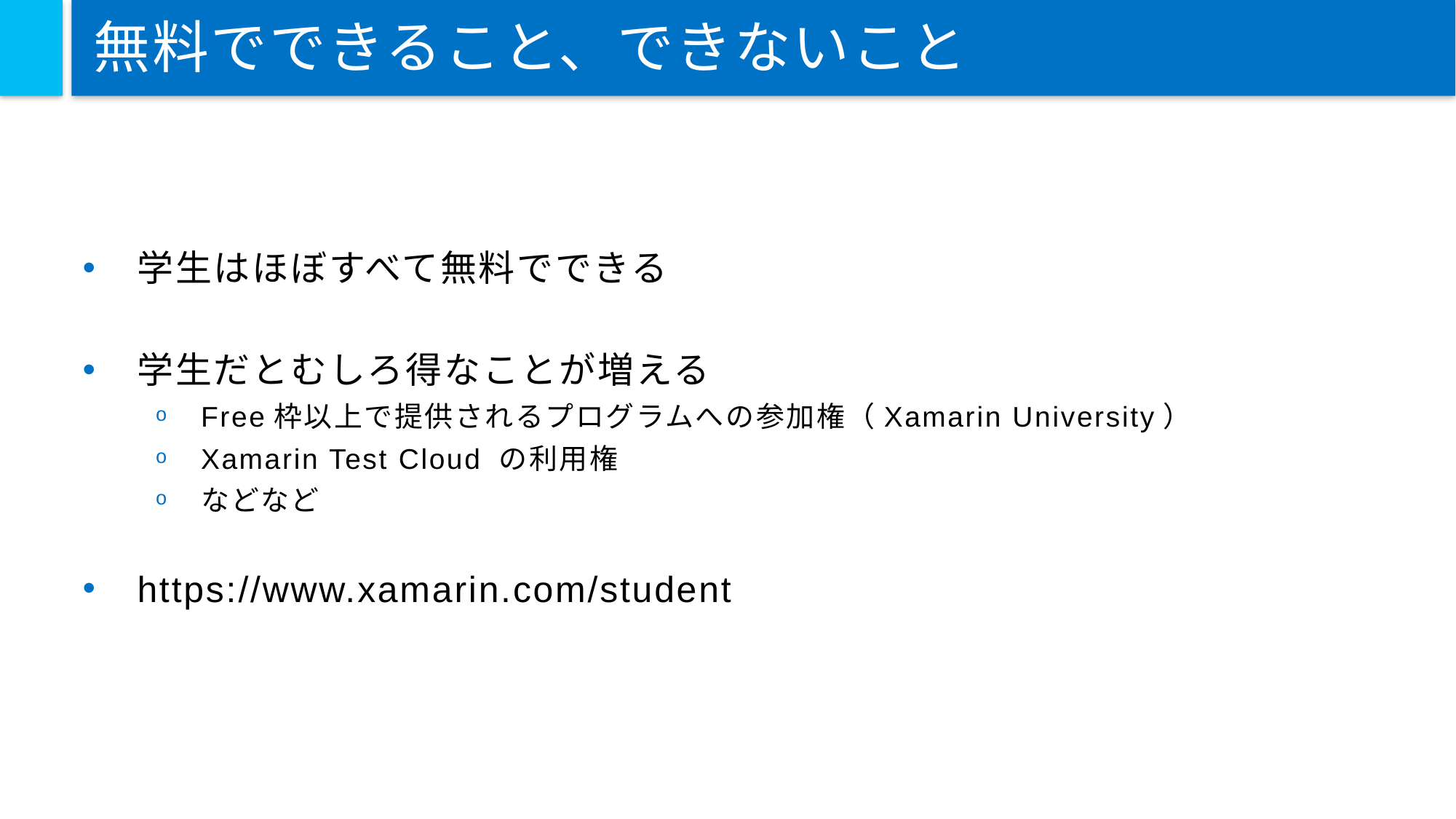

# 無料でできること、できないこと

学生はほぼすべて無料でできる

学生だとむしろ得なことが増える
Free枠以上で提供されるプログラムへの参加権（Xamarin University）
Xamarin Test Cloud の利用権
などなど

https://www.xamarin.com/student